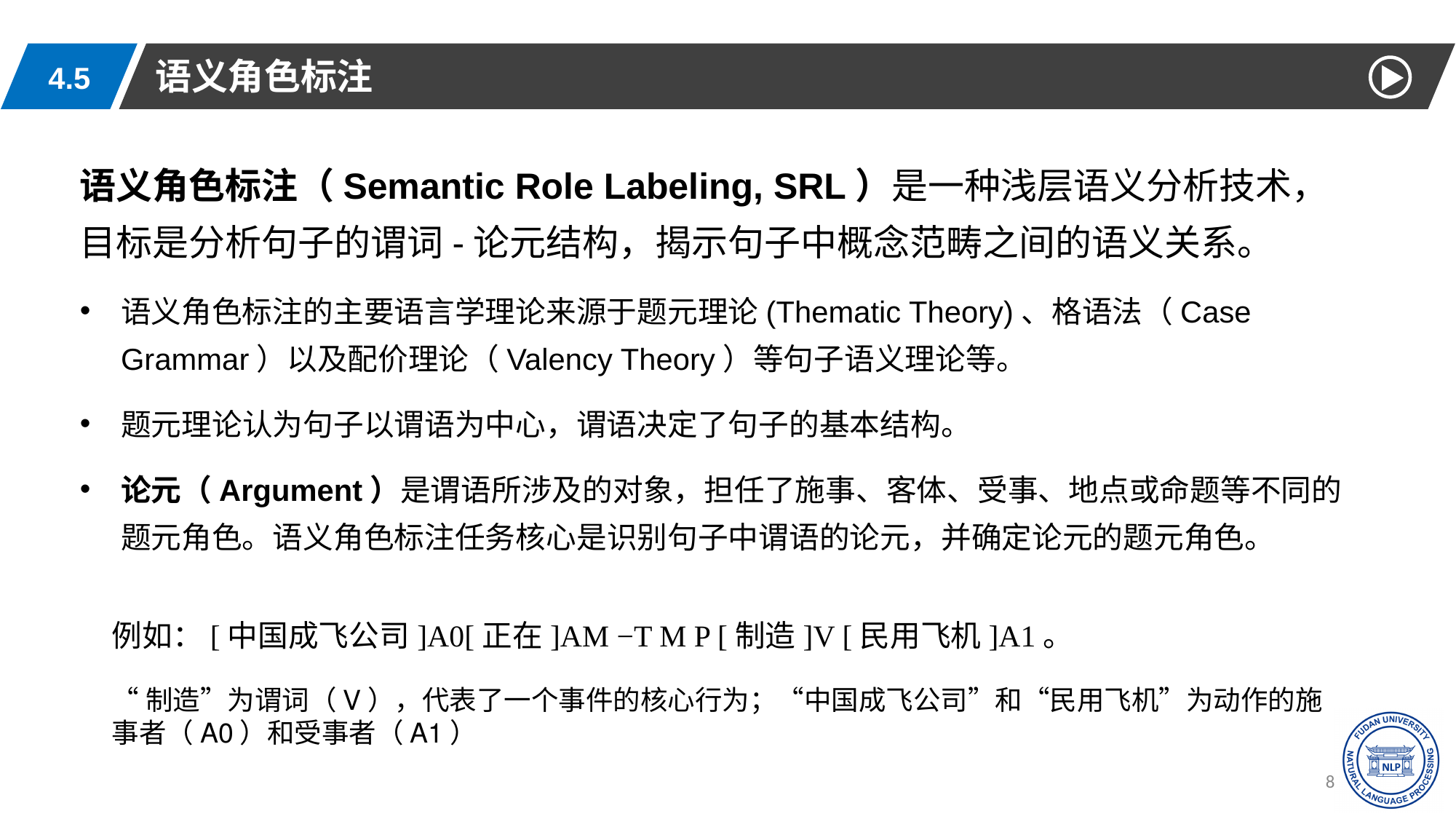

语义角色标注
4.5

语义角色标注（Semantic Role Labeling, SRL）是一种浅层语义分析技术，目标是分析句子的谓词-论元结构，揭示句子中概念范畴之间的语义关系。
语义角色标注的主要语言学理论来源于题元理论(Thematic Theory)、格语法（Case Grammar）以及配价理论（Valency Theory）等句子语义理论等。
题元理论认为句子以谓语为中心，谓语决定了句子的基本结构。
论元（Argument）是谓语所涉及的对象，担任了施事、客体、受事、地点或命题等不同的题元角色。语义角色标注任务核心是识别句子中谓语的论元，并确定论元的题元角色。
例如：[中国成飞公司]A0[正在]AM −T M P [制造]V [民用飞机]A1。
“制造”为谓词（V），代表了一个事件的核心行为；“中国成飞公司”和“民用飞机”为动作的施事者（A0）和受事者（A1）
83